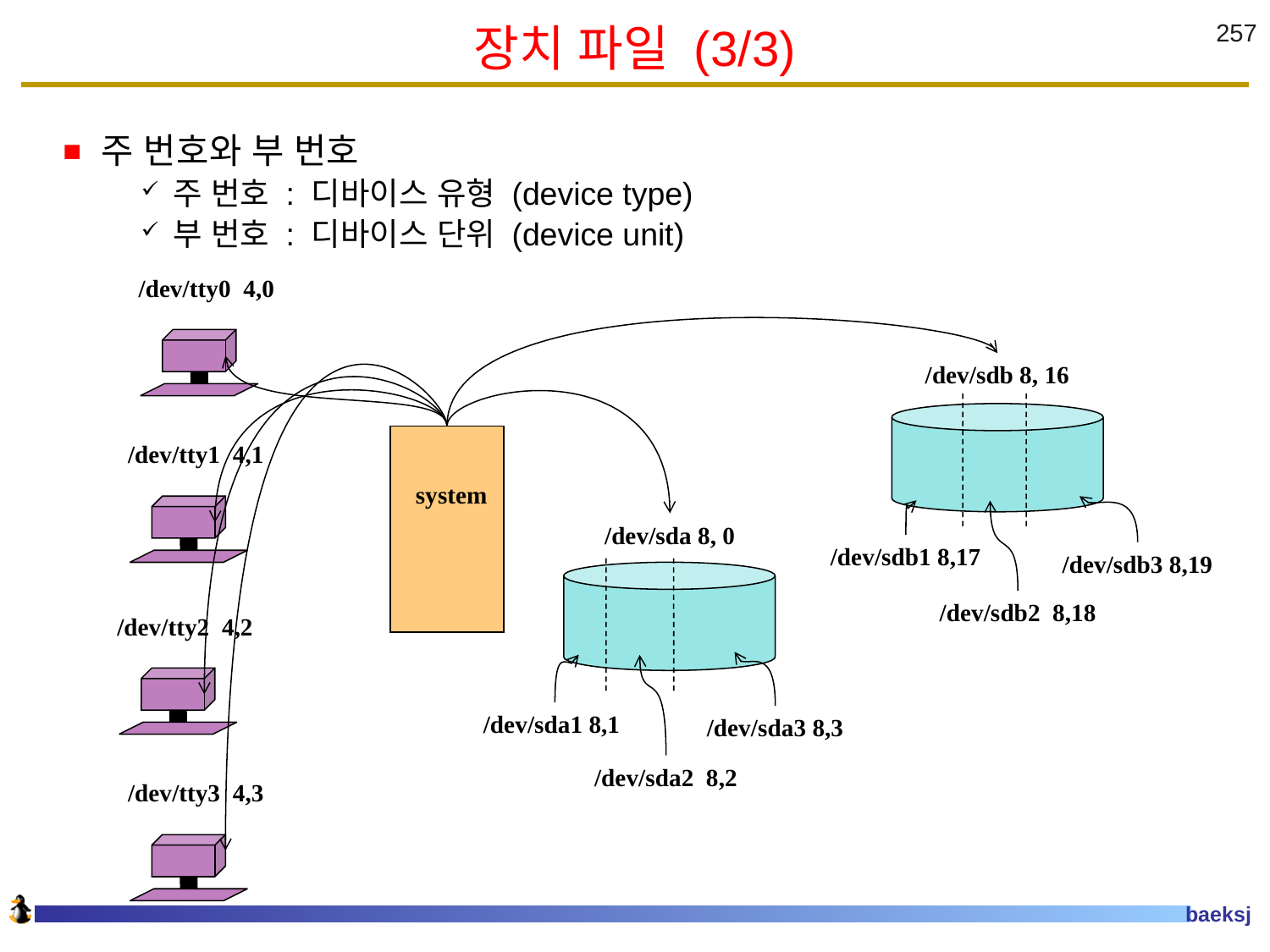

# 장치 파일 (3/3)
257
주 번호와 부 번호
주 번호 : 디바이스 유형 (device type)
부 번호 : 디바이스 단위 (device unit)
/dev/tty0  4,0

/dev/sdb 8, 16

/dev/tty1  4,1

system

/dev/sda 8, 0
/dev/sdb1 8,17
/dev/sdb3 8,19

/dev/sdb2  8,18
/dev/tty2  4,2

/dev/sda1 8,1
/dev/sda3 8,3
/dev/sda2  8,2
/dev/tty3  4,3